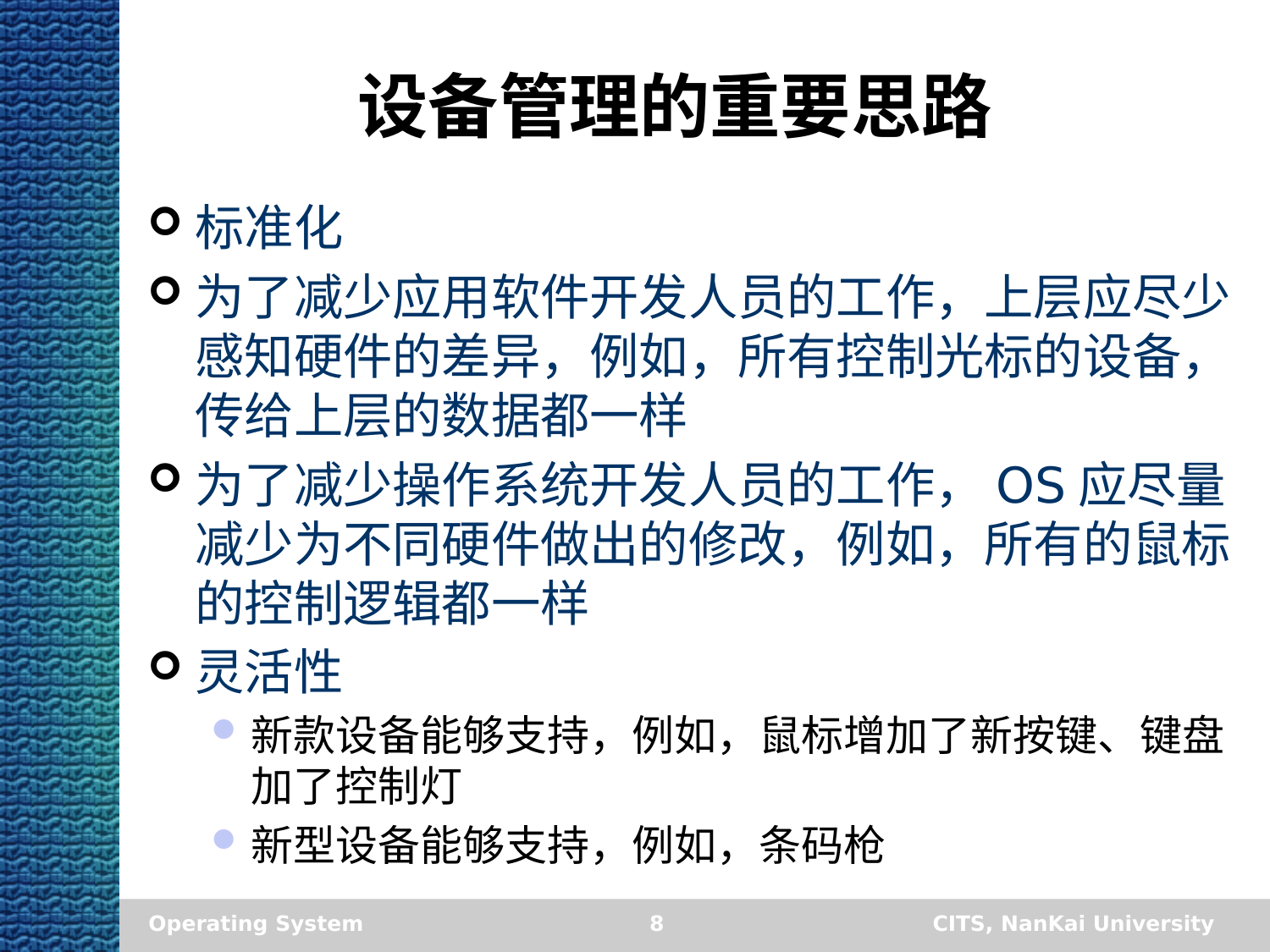

# 设备管理的重要思路
标准化
为了减少应用软件开发人员的工作，上层应尽少感知硬件的差异，例如，所有控制光标的设备，传给上层的数据都一样
为了减少操作系统开发人员的工作，OS应尽量减少为不同硬件做出的修改，例如，所有的鼠标的控制逻辑都一样
灵活性
新款设备能够支持，例如，鼠标增加了新按键、键盘加了控制灯
新型设备能够支持，例如，条码枪
Operating System
8
CITS, NanKai University